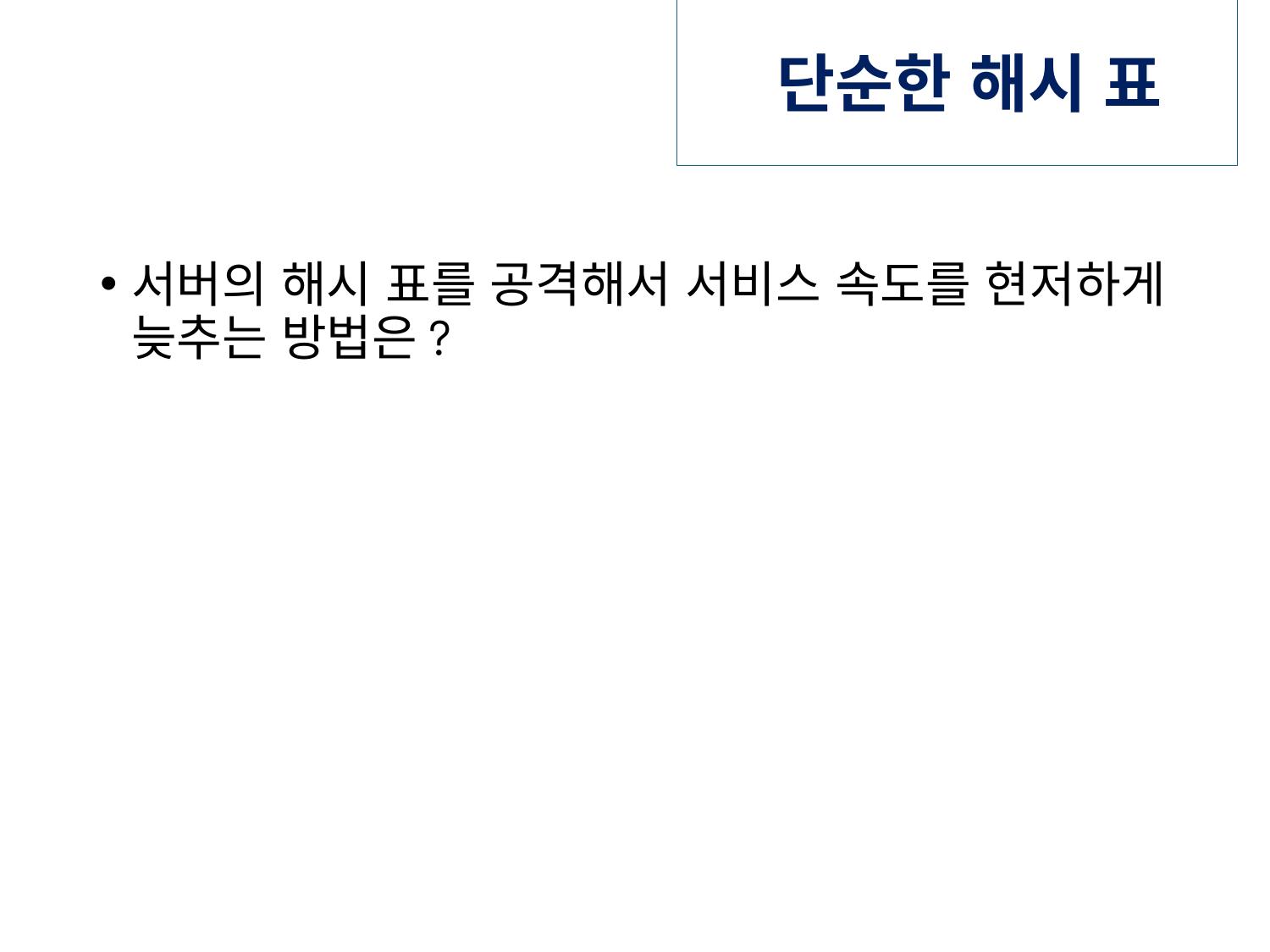

# 단순한 해시 표
서버의 해시 표를 공격해서 서비스 속도를 현저하게 늦추는 방법은?